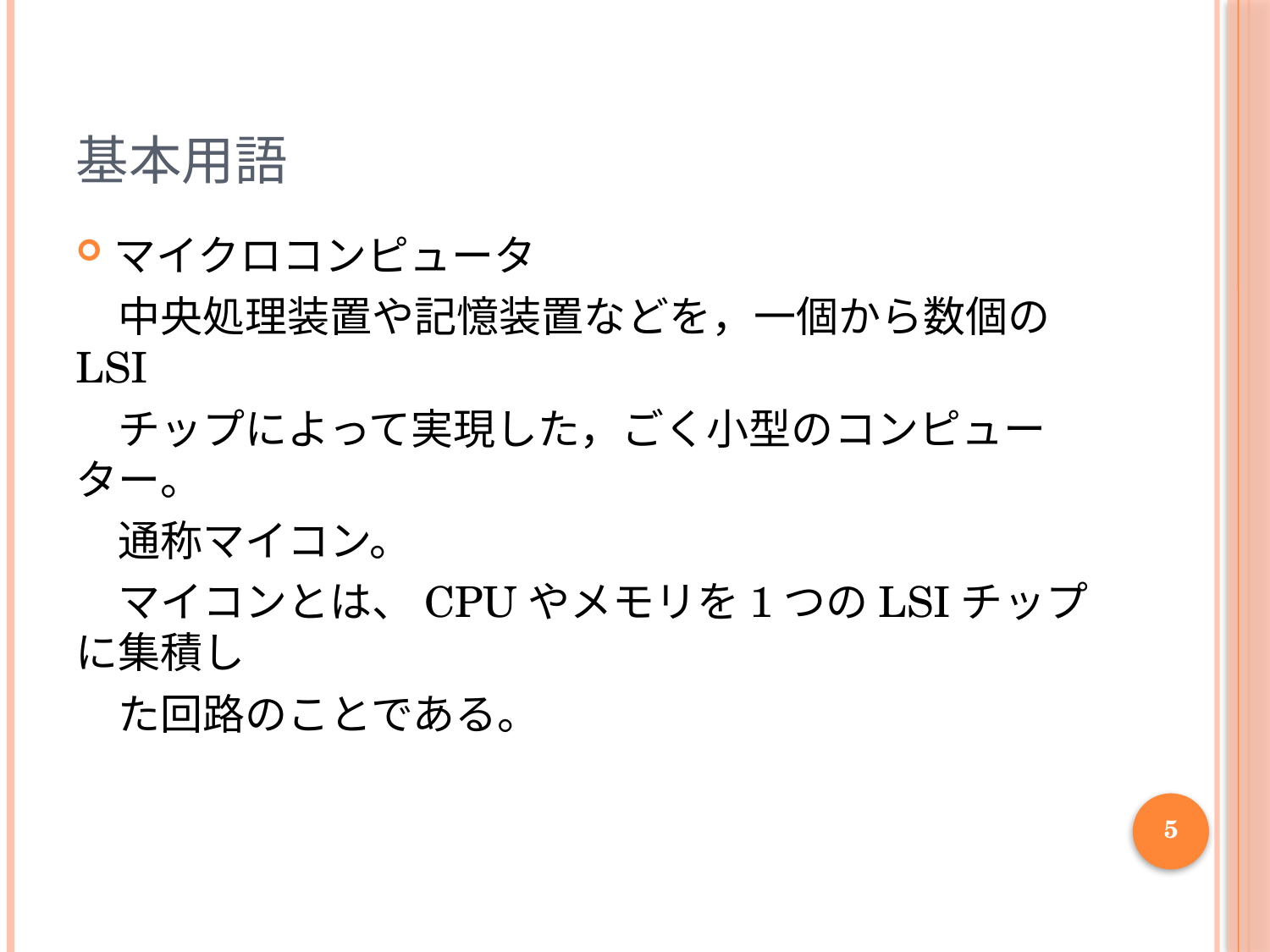

# 基本用語
マイクロコンピュータ
　中央処理装置や記憶装置などを，一個から数個の LSI
　チップによって実現した，ごく小型のコンピューター。
　通称マイコン。
　マイコンとは、CPUやメモリを1つのLSIチップに集積し
　た回路のことである。

5